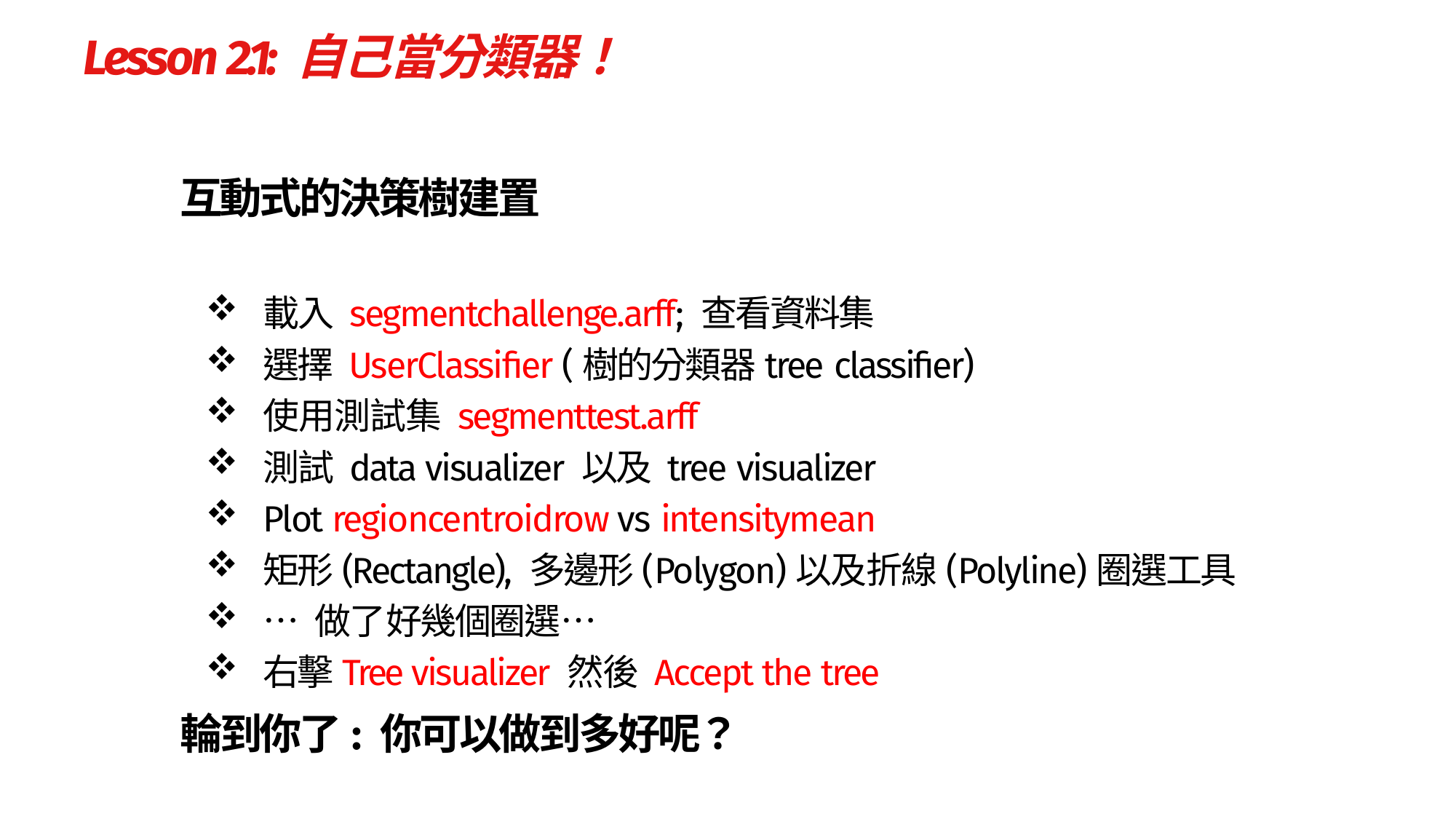

# Lesson 2.1: 自己當分類器！
互動式的決策樹建置

載入 segmentchallenge.arff; 查看資料集
選擇 UserClassifier (樹的分類器tree classifier)
使用測試集 segmenttest.arff
測試 data visualizer 以及 tree visualizer
Plot regioncentroidrow vs intensitymean
矩形(Rectangle), 多邊形(Polygon)以及折線(Polyline)圈選工具
… 做了好幾個圈選…
右擊Tree visualizer 然後 Accept the tree
輪到你了: 你可以做到多好呢？